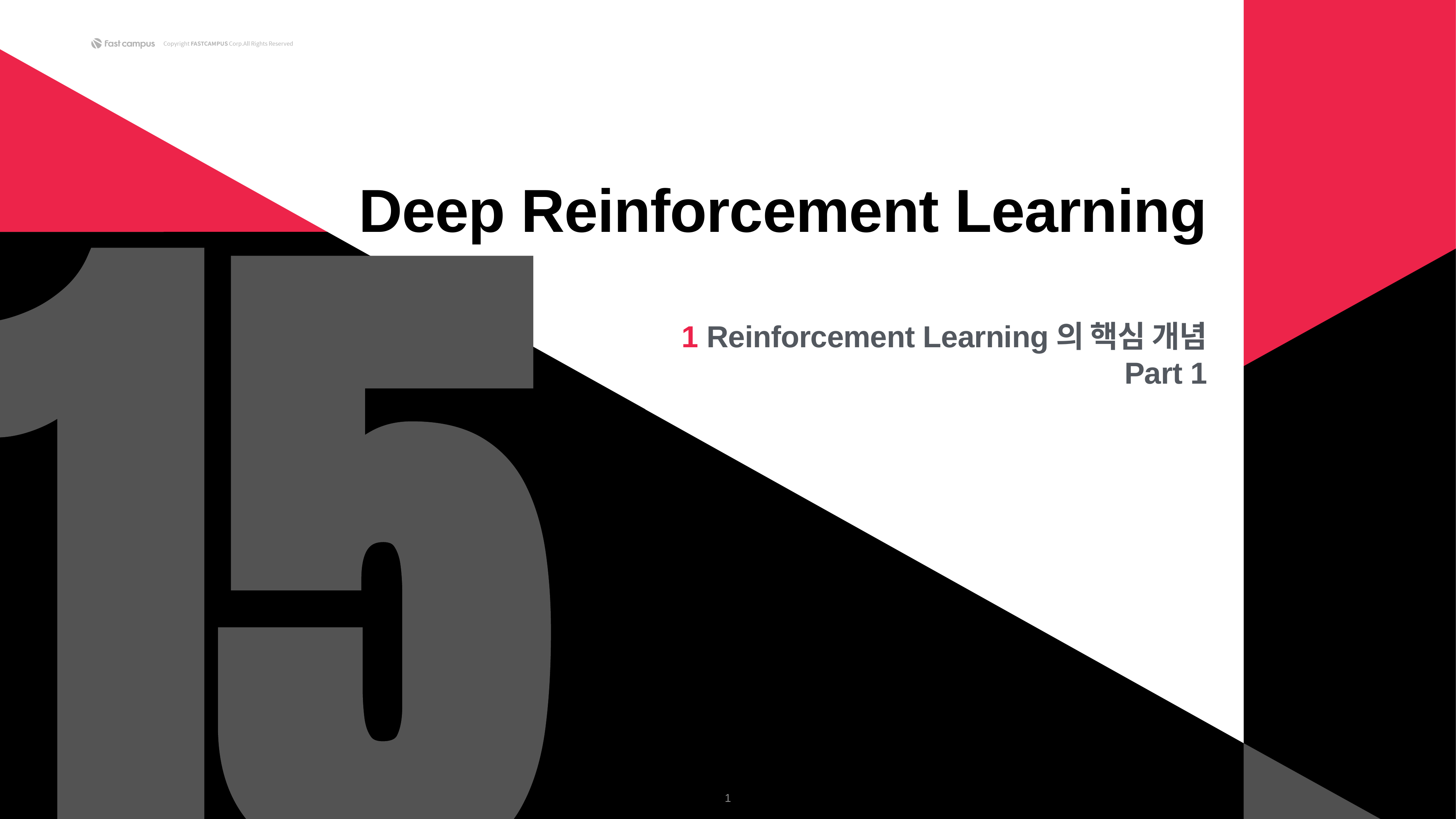

1
5
Deep Reinforcement Learning

1 Reinforcement Learning의 핵심 개념
Part 1

1